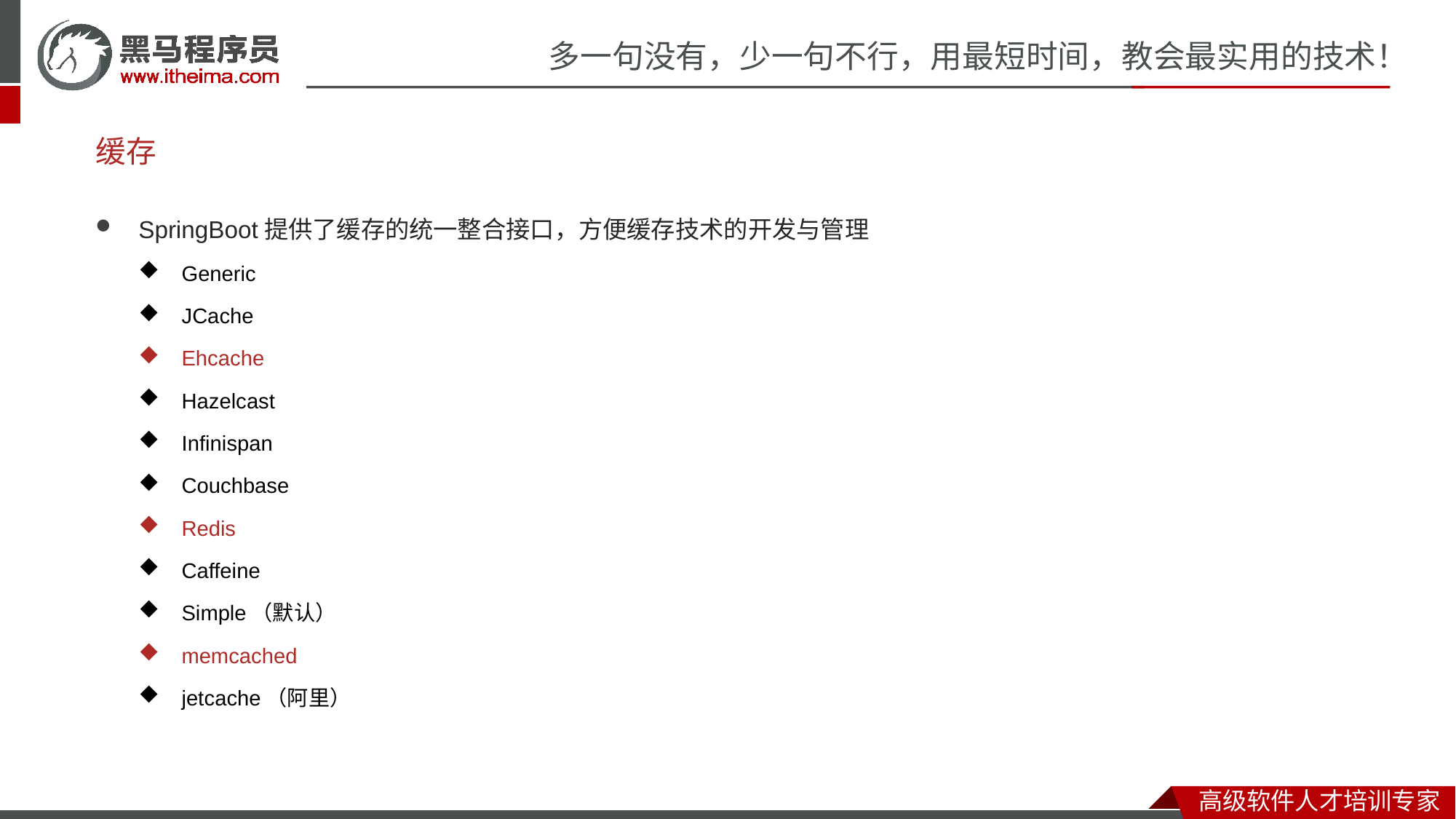

# 缓存
SpringBoot提供了缓存的统一整合接口，方便缓存技术的开发与管理
Generic
JCache
Ehcache
Hazelcast
Infinispan
Couchbase
Redis
Caffeine
Simple（默认）
memcached
jetcache（阿里）